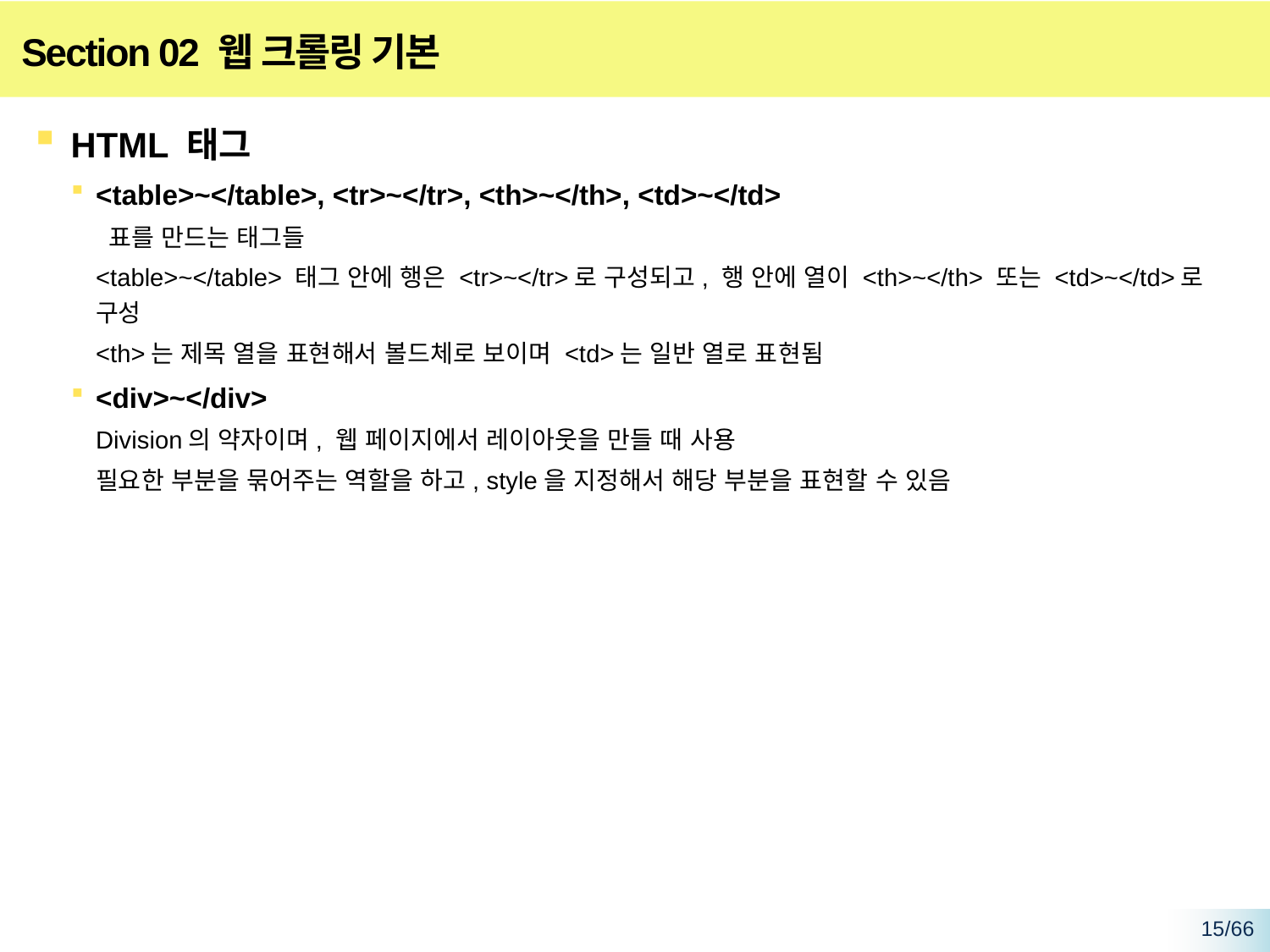

# Section 02 웹 크롤링 기본
HTML 태그
<table>~</table>, <tr>~</tr>, <th>~</th>, <td>~</td>
 표를 만드는 태그들
<table>~</table> 태그 안에 행은 <tr>~</tr>로 구성되고, 행 안에 열이 <th>~</th> 또는 <td>~</td>로 구성
<th>는 제목 열을 표현해서 볼드체로 보이며 <td>는 일반 열로 표현됨
<div>~</div>
Division의 약자이며, 웹 페이지에서 레이아웃을 만들 때 사용
필요한 부분을 묶어주는 역할을 하고, style을 지정해서 해당 부분을 표현할 수 있음